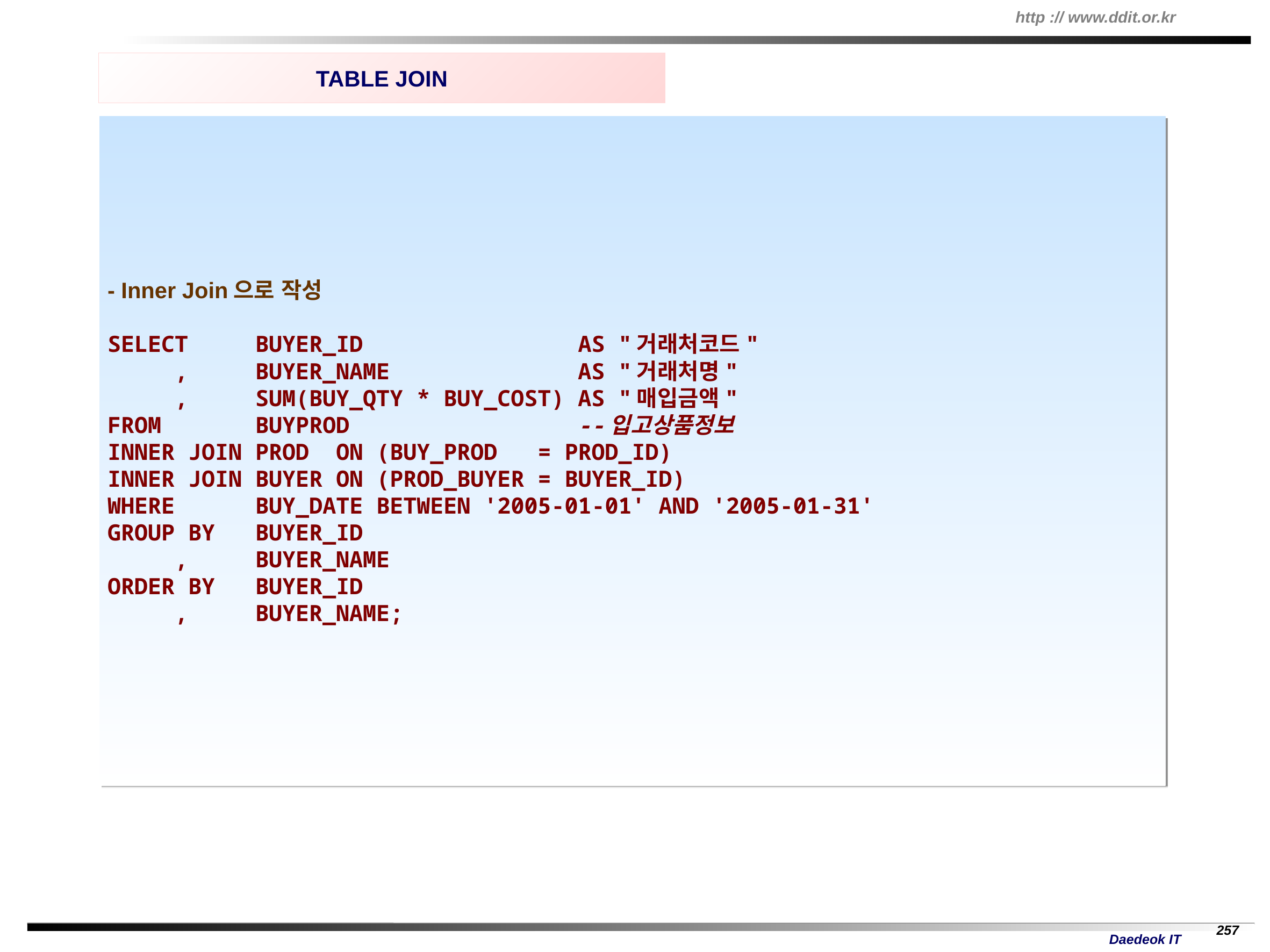

TABLE JOIN
- Inner Join으로 작성

SELECT     BUYER_ID                AS "거래처코드"
     ,     BUYER_NAME              AS "거래처명"
     ,     SUM(BUY_QTY * BUY_COST) AS "매입금액"
FROM       BUYPROD                 --입고상품정보
INNER JOIN PROD  ON (BUY_PROD   = PROD_ID)
INNER JOIN BUYER ON (PROD_BUYER = BUYER_ID)
WHERE      BUY_DATE BETWEEN '2005-01-01' AND '2005-01-31'
GROUP BY   BUYER_ID
     ,     BUYER_NAME
ORDER BY   BUYER_ID
     ,     BUYER_NAME;